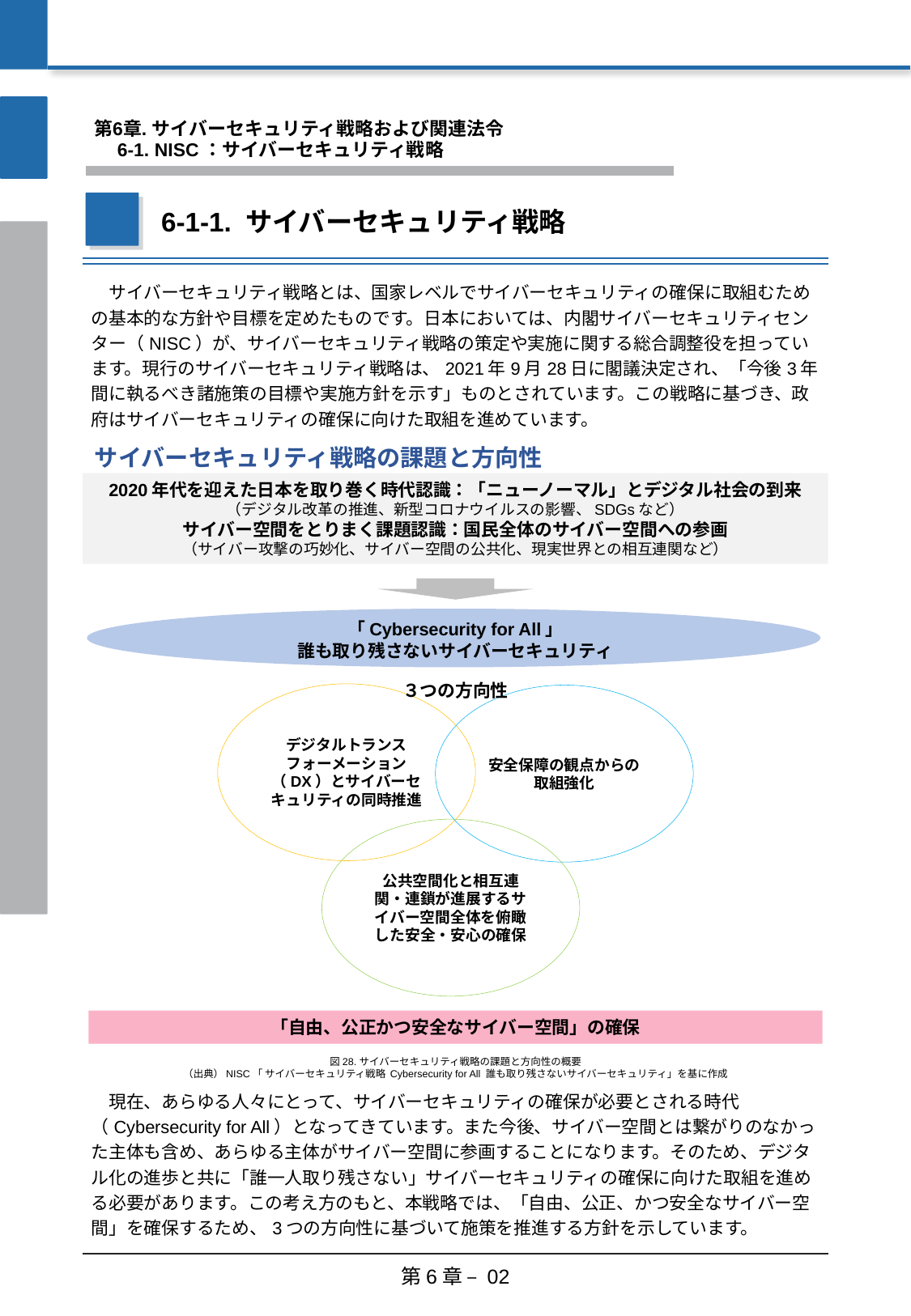

第6章. サイバーセキュリティ戦略および関連法令
　6-1. NISC：サイバーセキュリティ戦略
6-1-1. サイバーセキュリティ戦略
| サイバーセキュリティ戦略とは、国家レベルでサイバーセキュリティの確保に取組むための基本的な方針や目標を定めたものです。日本においては、内閣サイバーセキュリティセンター（NISC）が、サイバーセキュリティ戦略の策定や実施に関する総合調整役を担っています。現行のサイバーセキュリティ戦略は、2021年9月28日に閣議決定され、「今後3年間に執るべき諸施策の目標や実施方針を示す」ものとされています。この戦略に基づき、政府はサイバーセキュリティの確保に向けた取組を進めています。 |
| --- |
サイバーセキュリティ戦略の課題と方向性
2020年代を迎えた日本を取り巻く時代認識：「ニューノーマル」とデジタル社会の到来
（デジタル改革の推進、新型コロナウイルスの影響、SDGsなど）
サイバー空間をとりまく課題認識：国民全体のサイバー空間への参画
（サイバー攻撃の巧妙化、サイバー空間の公共化、現実世界との相互連関など）

「Cybersecurity for All」
誰も取り残さないサイバーセキュリティ
３つの方向性
デジタルトランスフォーメーション（DX）とサイバーセキュリティの同時推進
安全保障の観点からの取組強化
公共空間化と相互連関・連鎖が進展するサイバー空間全体を俯瞰した安全・安心の確保
「自由、公正かつ安全なサイバー空間」の確保
図28.サイバーセキュリティ戦略の課題と方向性の概要
（出典）NISC「 サイバーセキュリティ戦略 Cybersecurity for All 誰も取り残さないサイバーセキュリティ」を基に作成
| 現在、あらゆる人々にとって、サイバーセキュリティの確保が必要とされる時代（Cybersecurity for All）となってきています。また今後、サイバー空間とは繋がりのなかった主体も含め、あらゆる主体がサイバー空間に参画することになります。そのため、デジタル化の進歩と共に「誰一人取り残さない」サイバーセキュリティの確保に向けた取組を進める必要があります。この考え方のもと、本戦略では、「自由、公正、かつ安全なサイバー空間」を確保するため、3つの方向性に基づいて施策を推進する方針を示しています。 |
| --- |
第6章 – 02